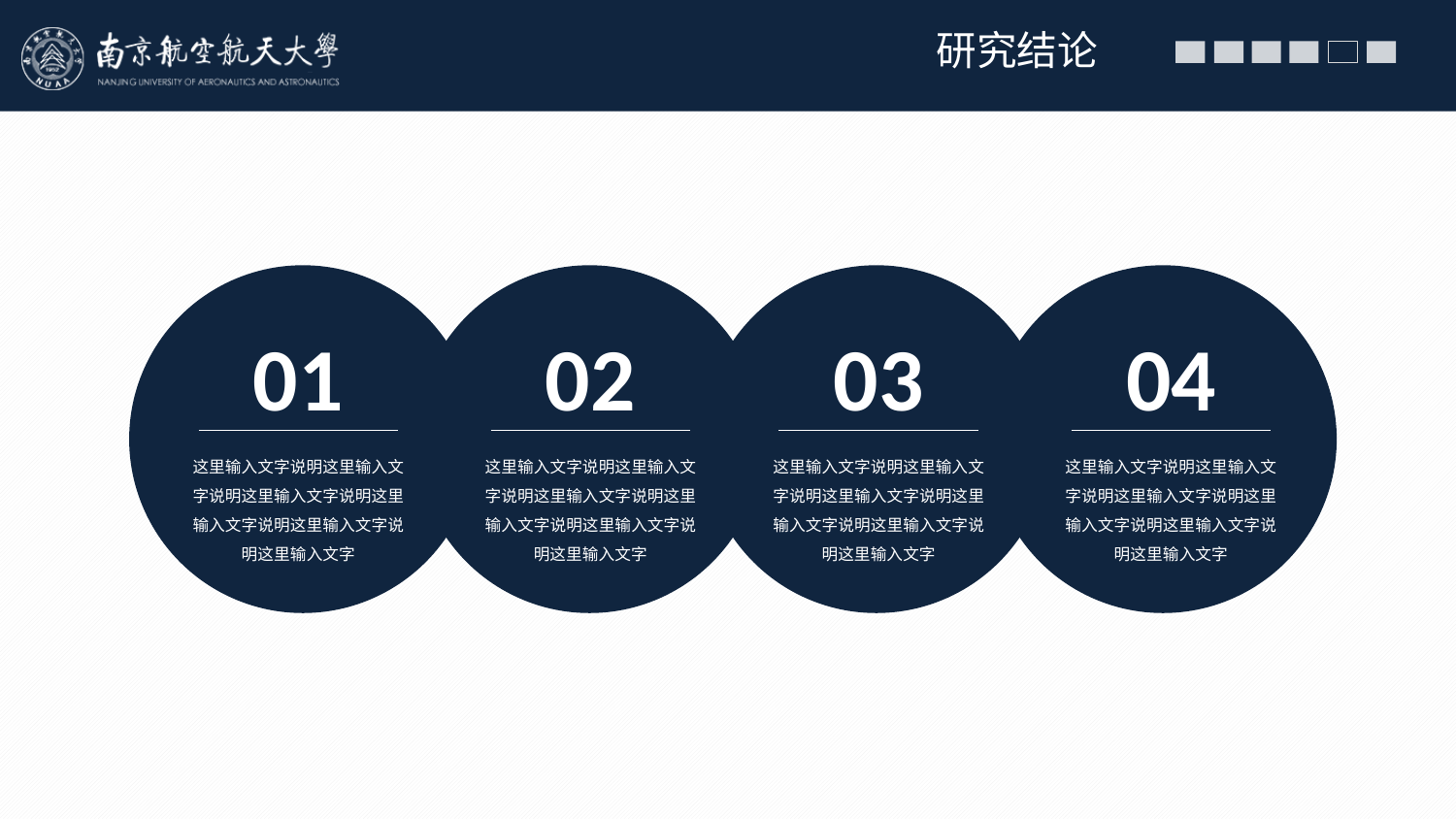

研究结论

01
这里输入文字说明这里输入文字说明这里输入文字说明这里输入文字说明这里输入文字说明这里输入文字

02
这里输入文字说明这里输入文字说明这里输入文字说明这里输入文字说明这里输入文字说明这里输入文字

03
这里输入文字说明这里输入文字说明这里输入文字说明这里输入文字说明这里输入文字说明这里输入文字

04
这里输入文字说明这里输入文字说明这里输入文字说明这里输入文字说明这里输入文字说明这里输入文字